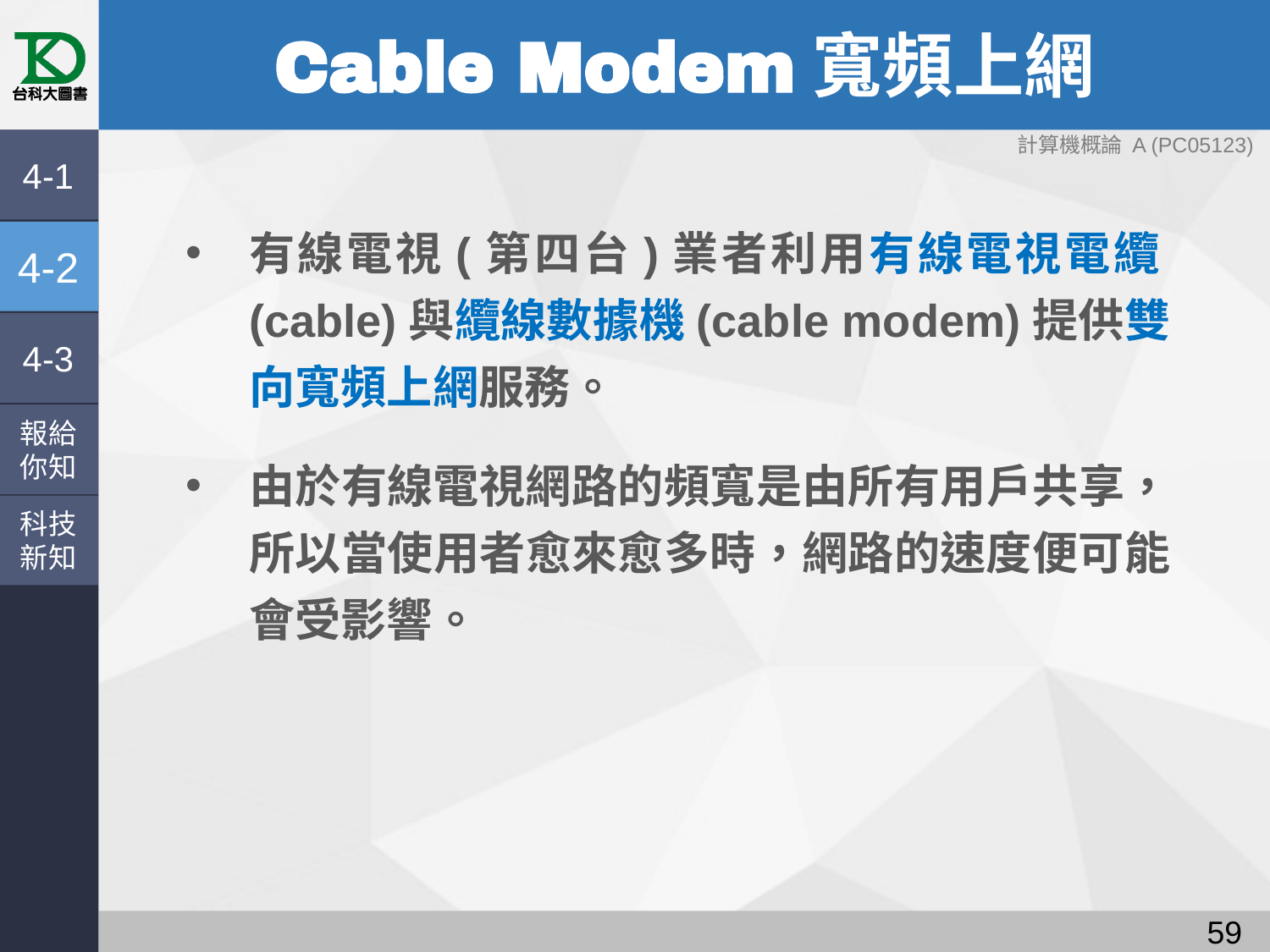

# Cable Modem寬頻上網
4-1
有線電視(第四台)業者利用有線電視電纜(cable)與纜線數據機(cable modem)提供雙向寬頻上網服務。
由於有線電視網路的頻寬是由所有用戶共享，所以當使用者愈來愈多時，網路的速度便可能會受影響。
4-2
4-3
報給
你知
科技
新知
59